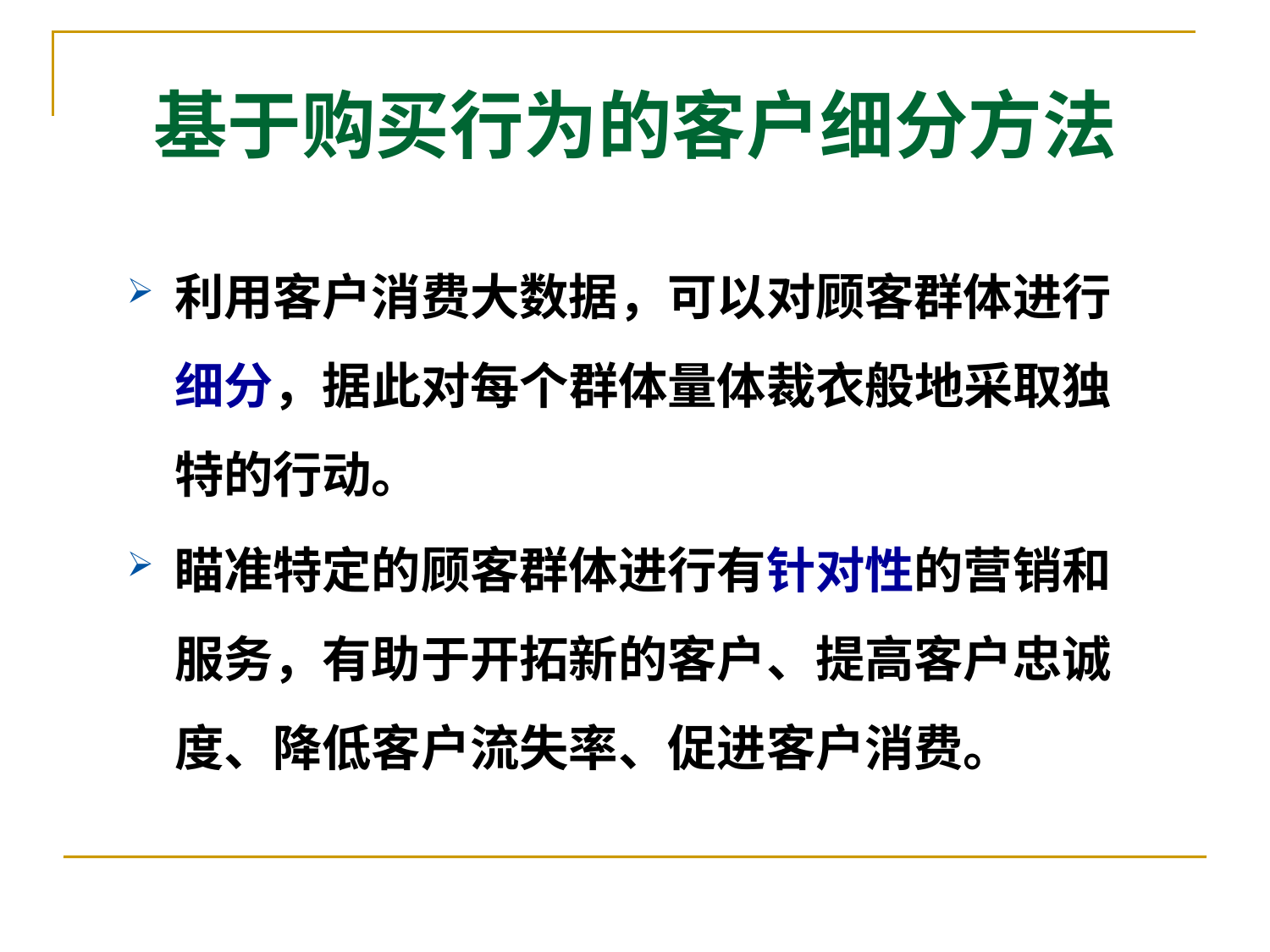

# 基于购买行为的客户细分方法
利用客户消费大数据，可以对顾客群体进行细分，据此对每个群体量体裁衣般地采取独特的行动。
瞄准特定的顾客群体进行有针对性的营销和服务，有助于开拓新的客户、提高客户忠诚度、降低客户流失率、促进客户消费。